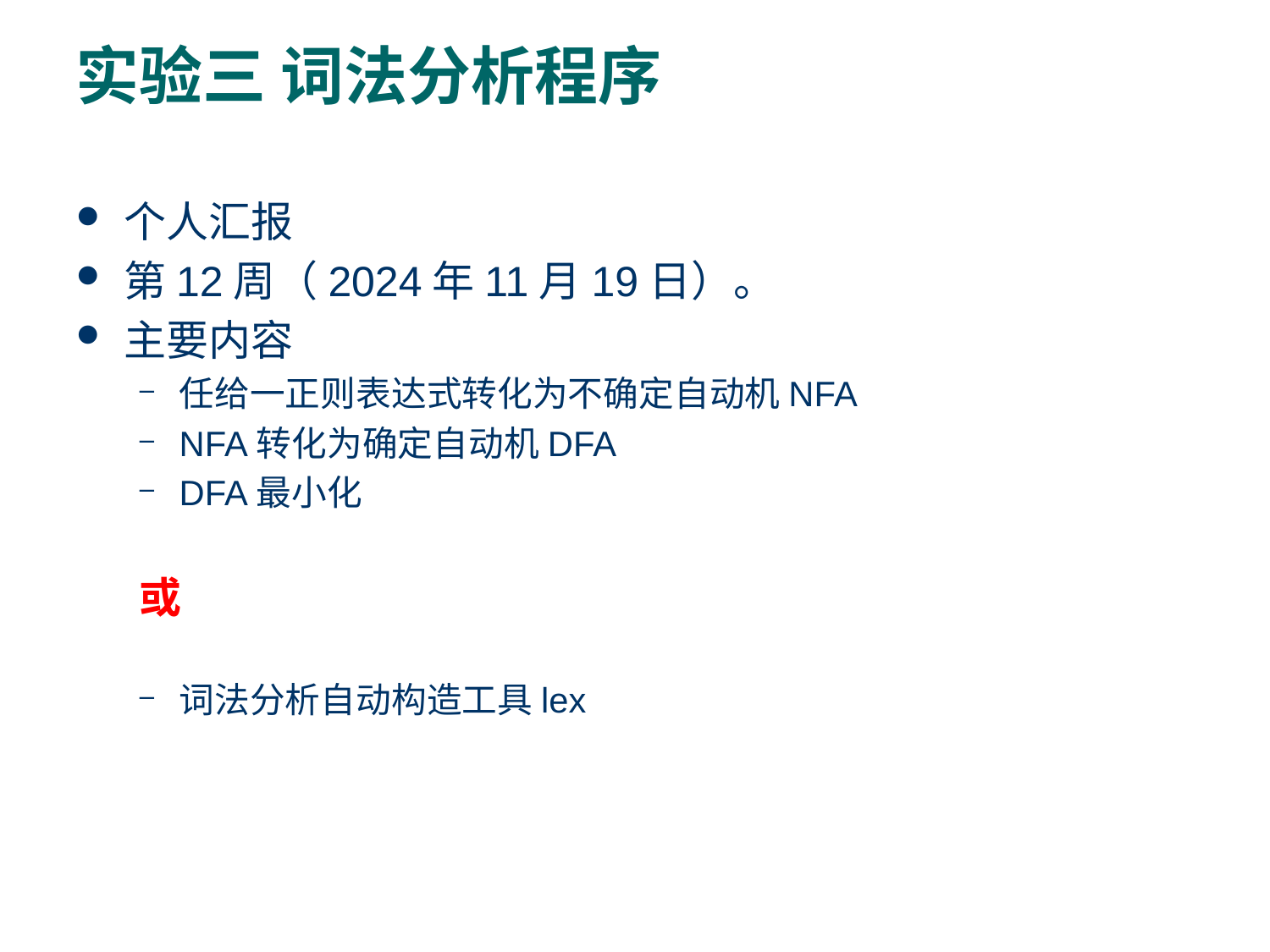

# 实验三 词法分析程序
个人汇报
第12周（2024年11月19日）。
主要内容
任给一正则表达式转化为不确定自动机NFA
NFA转化为确定自动机DFA
DFA最小化

或

词法分析自动构造工具lex